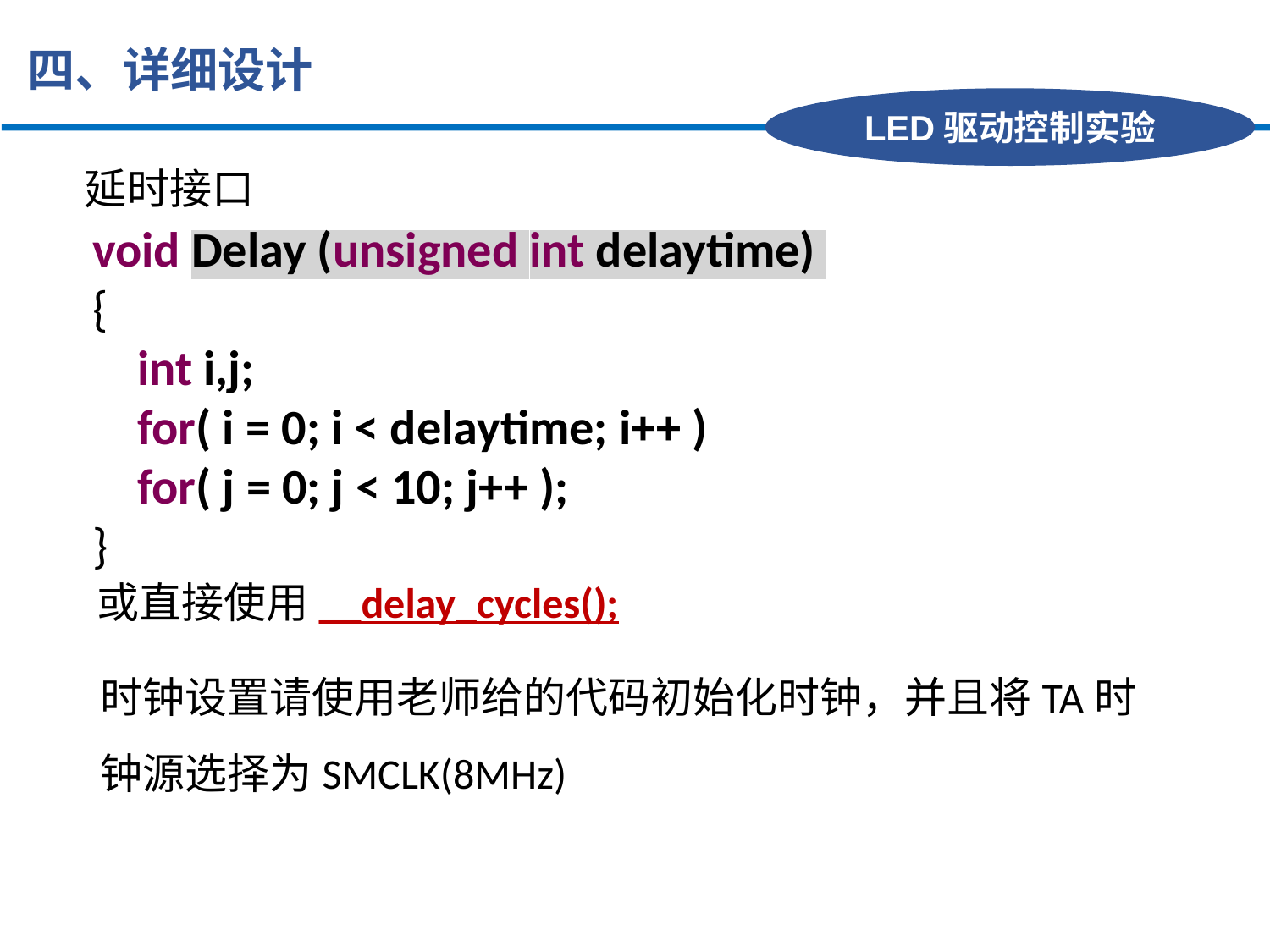

四、详细设计
LED驱动控制实验

延时接口
void Delay (unsigned int delaytime)
{
    int i,j;
    for( i = 0; i < delaytime; i++ )
    for( j = 0; j < 10; j++ );
}

或直接使用__delay_cycles();

时钟设置请使用老师给的代码初始化时钟，并且将TA时钟源选择为SMCLK(8MHz)